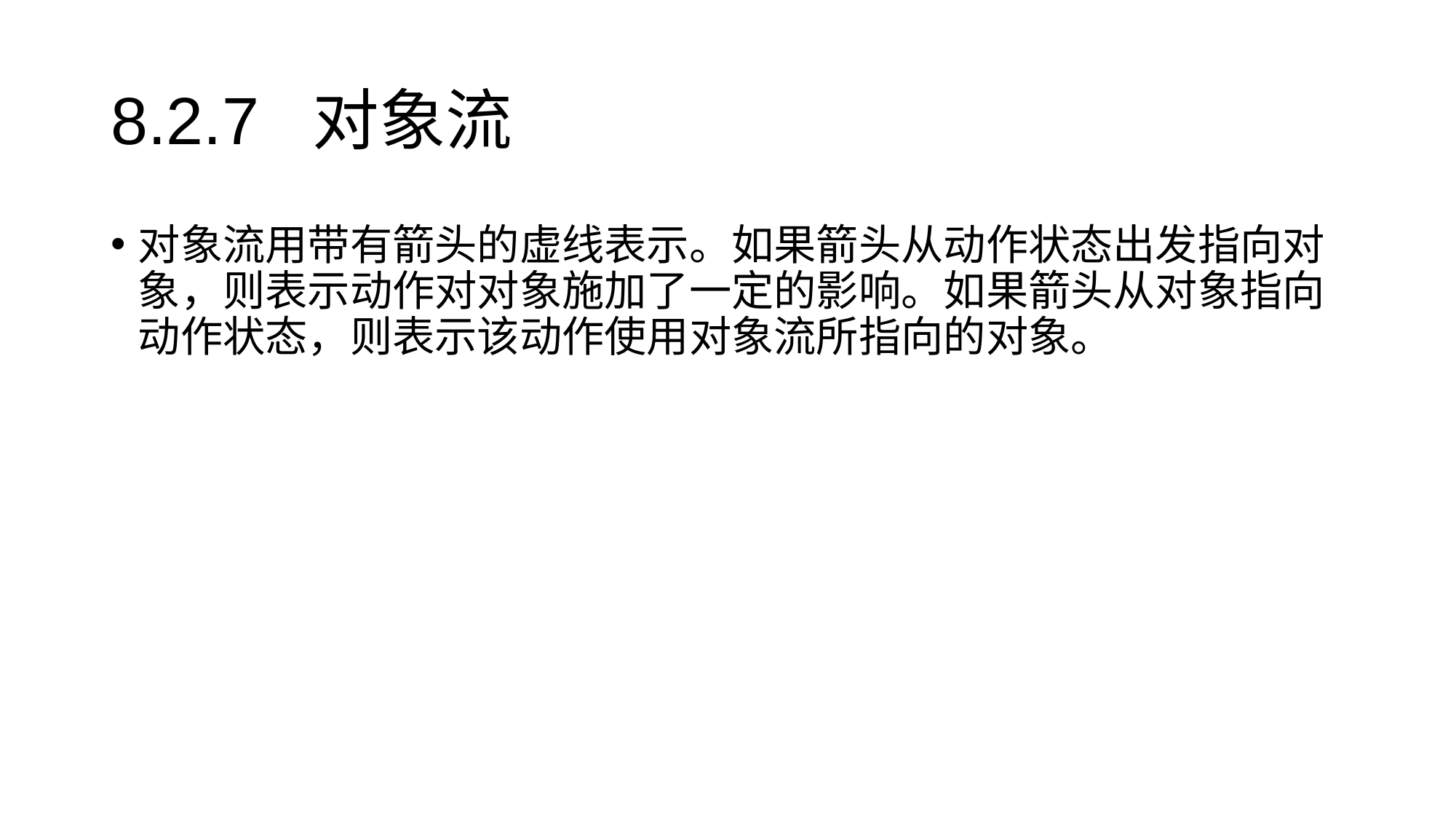

# 8.2.7  对象流
对象流用带有箭头的虚线表示。如果箭头从动作状态出发指向对象，则表示动作对对象施加了一定的影响。如果箭头从对象指向动作状态，则表示该动作使用对象流所指向的对象。